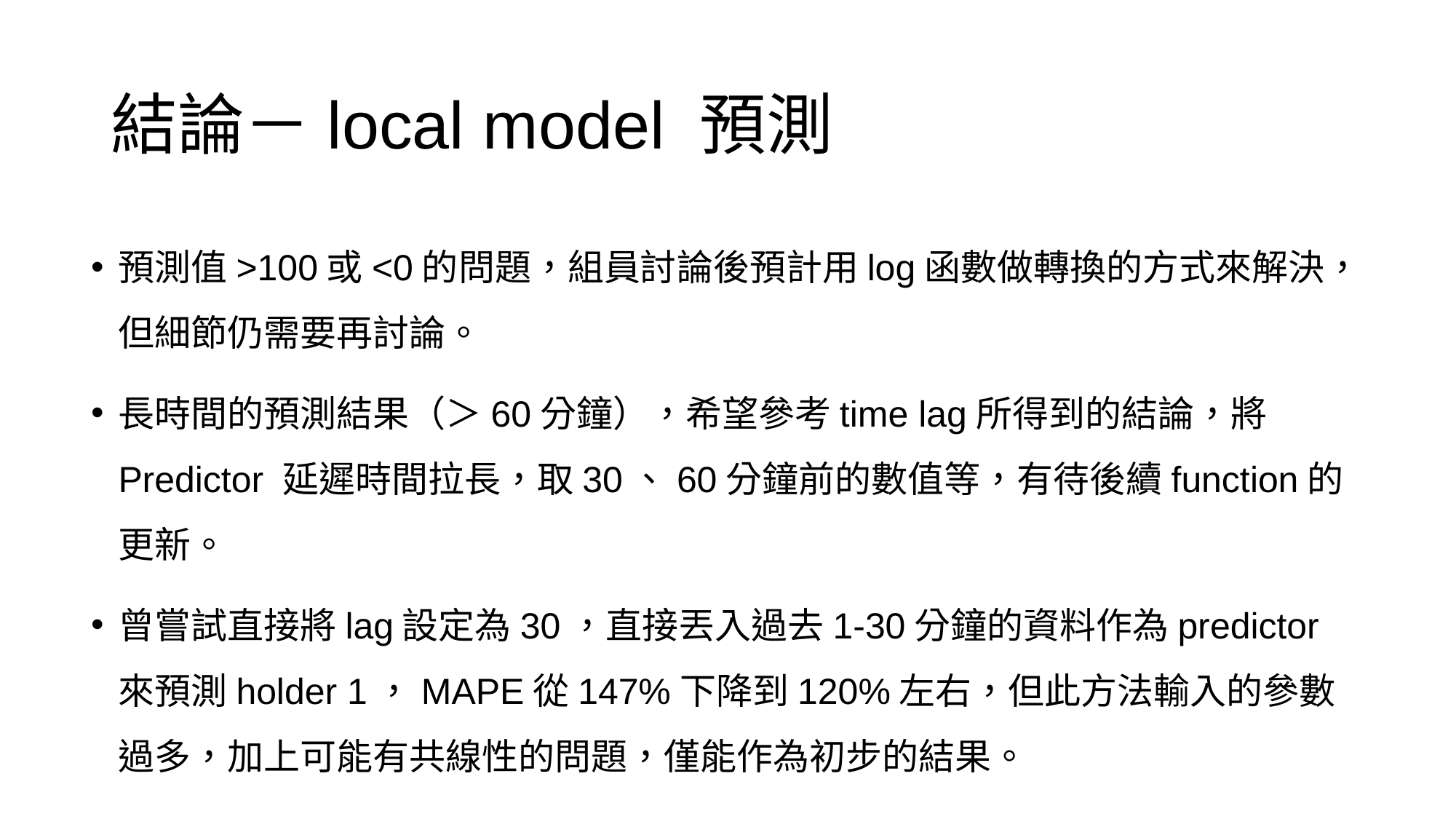

# 結論－local model 預測
預測值>100或<0的問題，組員討論後預計用log函數做轉換的方式來解決，但細節仍需要再討論。
長時間的預測結果（＞60分鐘），希望參考time lag所得到的結論，將Predictor 延遲時間拉長，取30、60分鐘前的數值等，有待後續function的更新。
曾嘗試直接將lag設定為30，直接丟入過去1-30分鐘的資料作為predictor來預測holder 1，MAPE從147%下降到120%左右，但此方法輸入的參數過多，加上可能有共線性的問題，僅能作為初步的結果。